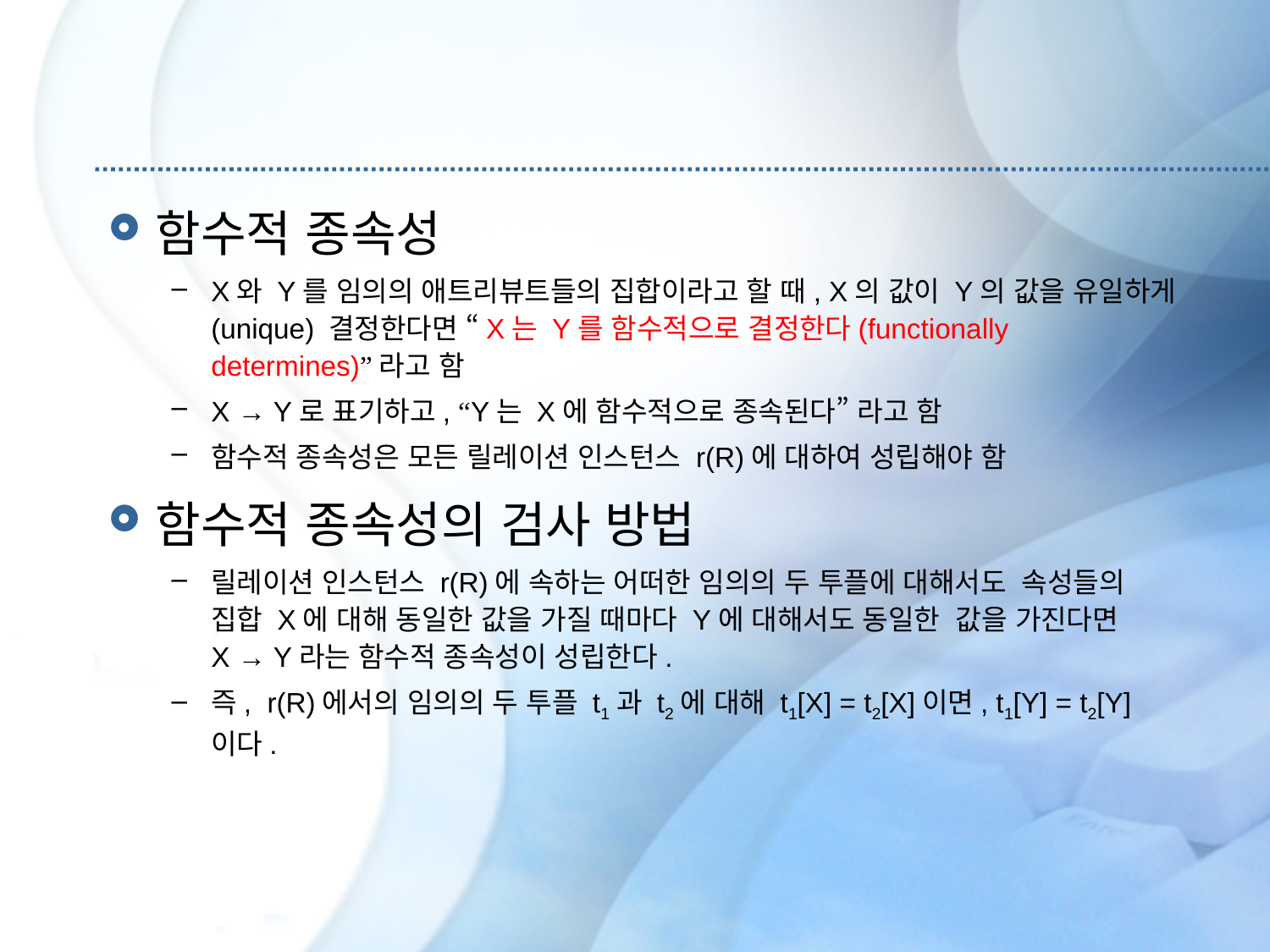

함수적 종속성
X와 Y를 임의의 애트리뷰트들의 집합이라고 할 때, X의 값이 Y의 값을 유일하게(unique) 결정한다면 “X는 Y를 함수적으로 결정한다(functionally determines)”라고 함
X → Y로 표기하고, “Y는 X에 함수적으로 종속된다” 라고 함
함수적 종속성은 모든 릴레이션 인스턴스 r(R)에 대하여 성립해야 함
함수적 종속성의 검사 방법
릴레이션 인스턴스 r(R)에 속하는 어떠한 임의의 두 투플에 대해서도  속성들의 집합 X에 대해 동일한 값을 가질 때마다 Y에 대해서도 동일한  값을 가진다면     X → Y라는 함수적 종속성이 성립한다.
즉,  r(R)에서의 임의의 두 투플 t1과 t2에 대해 t1[X] = t2[X]이면, t1[Y] = t2[Y]이다.